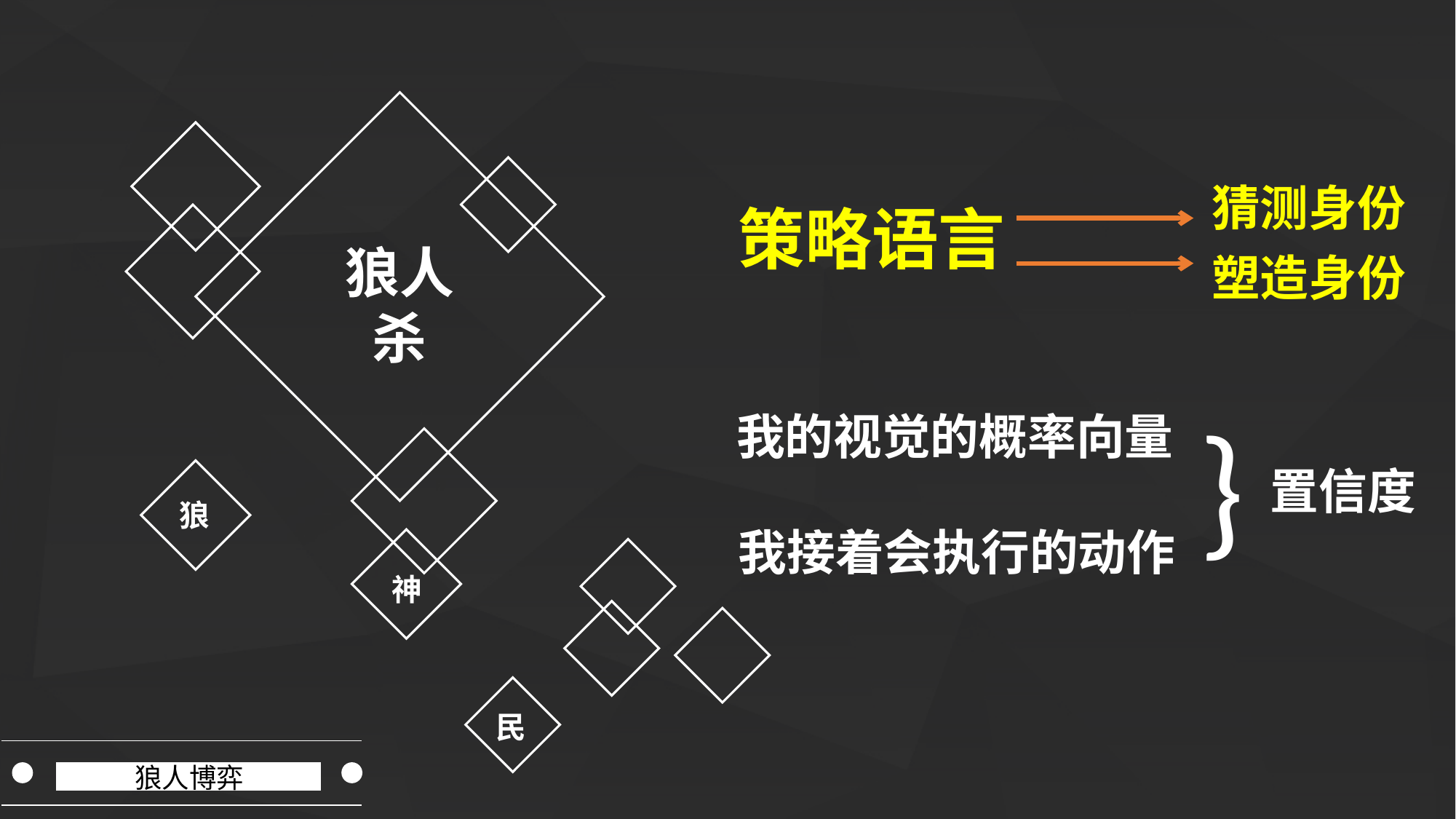

猜测身份
策略语言

狼人
杀
塑造身份
}
我的视觉的概率向量

置信度

狼
我接着会执行的动作

神

民
狼人博弈